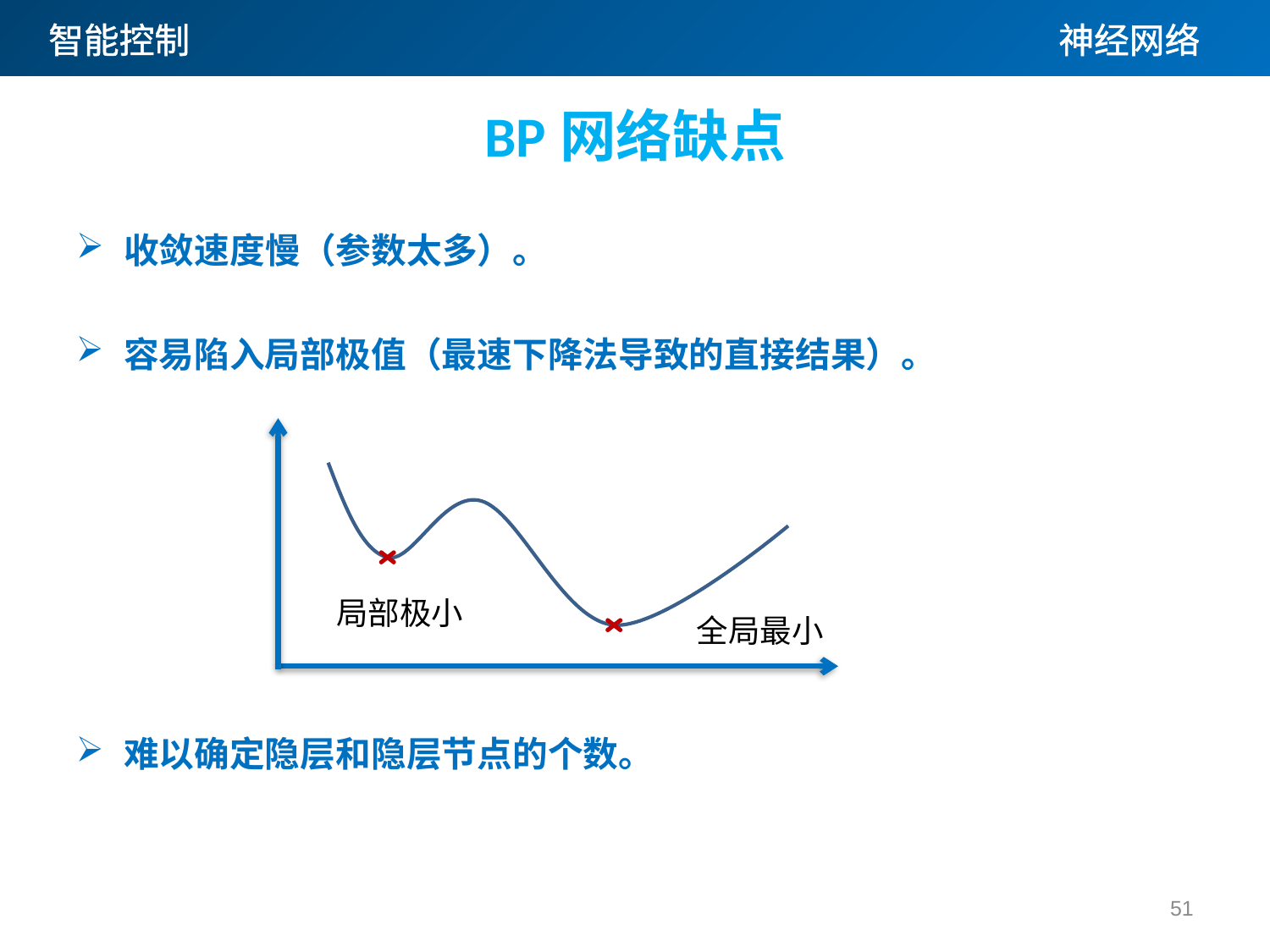

BP网络缺点
收敛速度慢（参数太多）。
容易陷入局部极值（最速下降法导致的直接结果）。

局部极小
全局最小

难以确定隐层和隐层节点的个数。
51